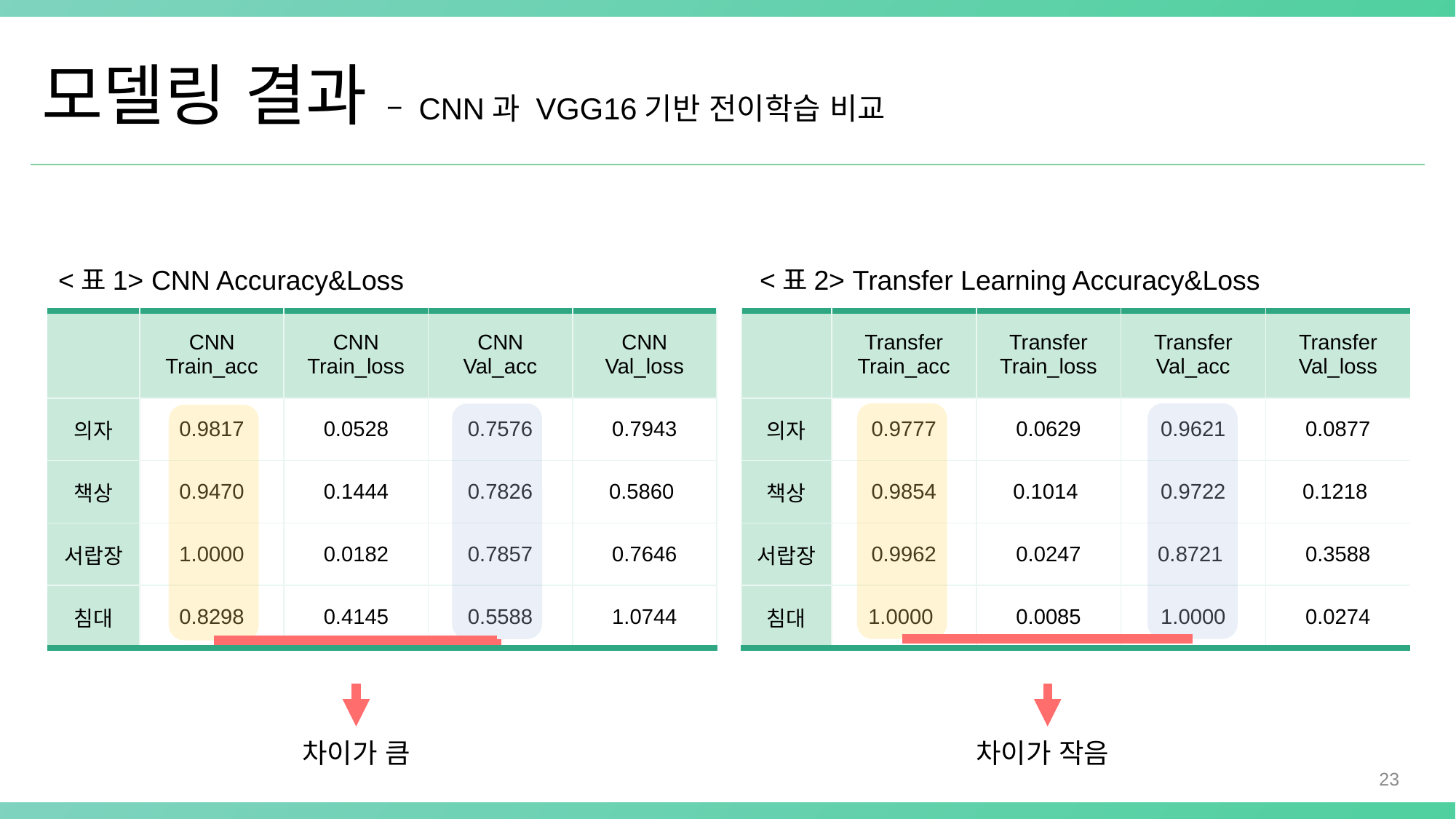

# 모델링 결과 – CNN과 VGG16기반 전이학습 비교
<표1> CNN Accuracy&Loss
<표2> Transfer Learning Accuracy&Loss
|  | CNN Train\_acc | CNN Train\_loss | CNN Val\_acc | CNN Val\_loss |
| --- | --- | --- | --- | --- |
| 의자 | 0.9817 | 0.0528 | 0.7576 | 0.7943 |
| 책상 | 0.9470 | 0.1444 | 0.7826 | 0.5860 |
| 서랍장 | 1.0000 | 0.0182 | 0.7857 | 0.7646 |
| 침대 | 0.8298 | 0.4145 | 0.5588 | 1.0744 |
|  | Transfer Train\_acc | Transfer Train\_loss | Transfer Val\_acc | Transfer Val\_loss |
| --- | --- | --- | --- | --- |
| 의자 | 0.9777 | 0.0629 | 0.9621 | 0.0877 |
| 책상 | 0.9854 | 0.1014 | 0.9722 | 0.1218 |
| 서랍장 | 0.9962 | 0.0247 | 0.8721 | 0.3588 |
| 침대 | 1.0000 | 0.0085 | 1.0000 | 0.0274 |

차이가 큼
차이가 작음
23